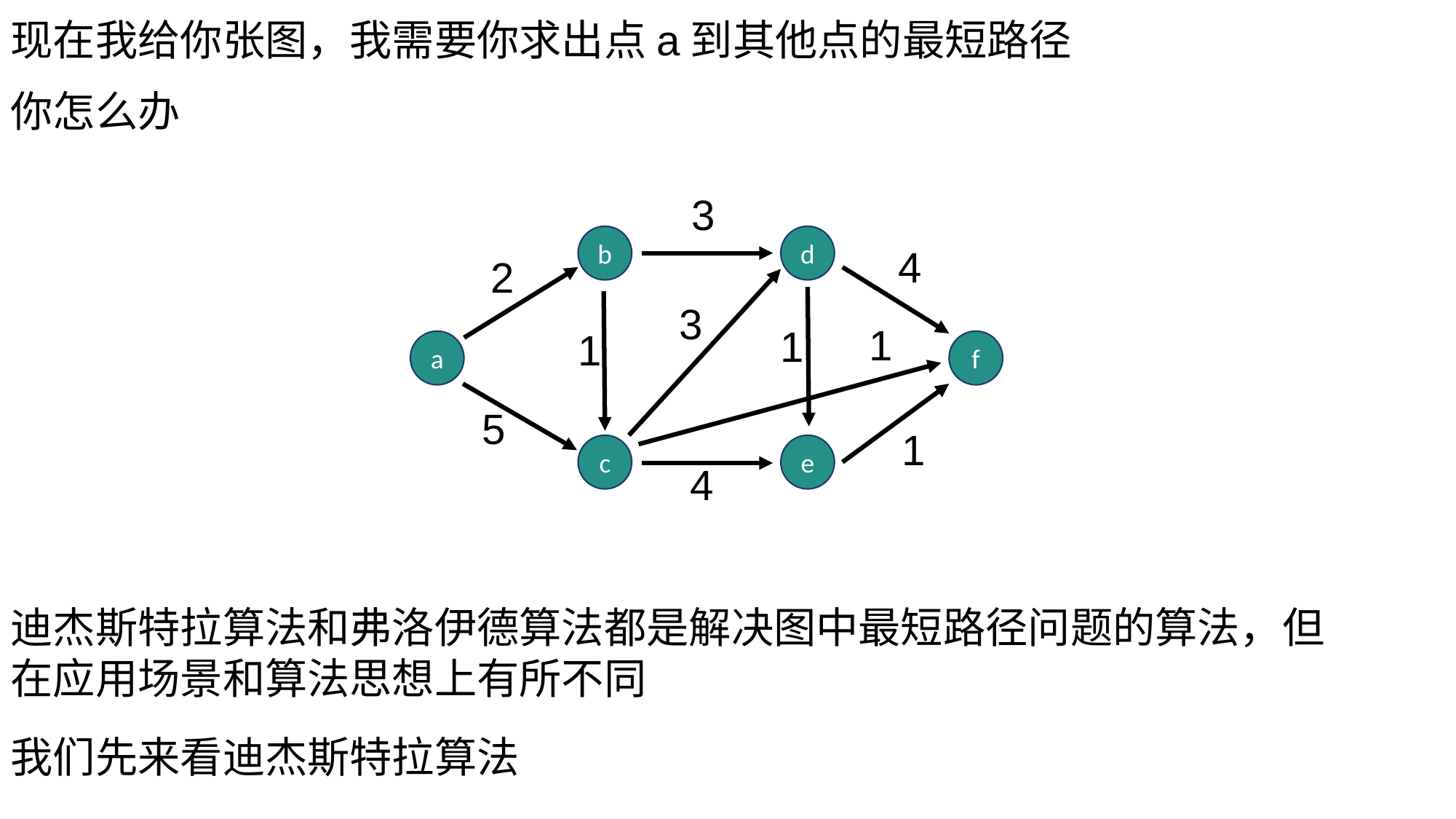

现在我给你张图，我需要你求出点a到其他点的最短路径
你怎么办
3
b
d
4
2
3
1
1
1
a
f
5
1
c
e
4
迪杰斯特拉算法和弗洛伊德算法都是解决图中最短路径问题的算法，但在应用场景和算法思想上有所不同
我们先来看迪杰斯特拉算法